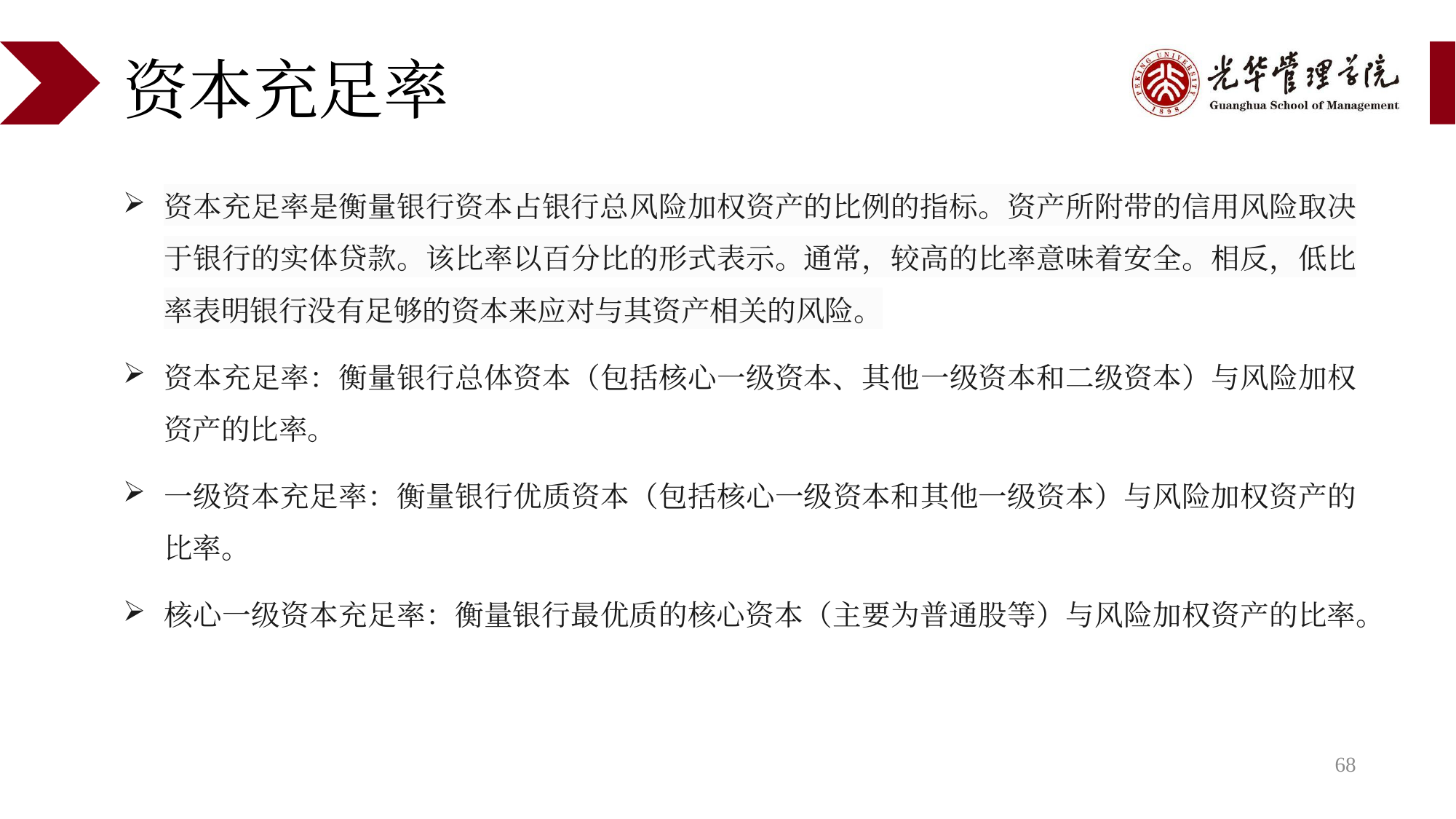

# 资本充足率
资本充足率是衡量银行资本占银行总风险加权资产的比例的指标。资产所附带的信用风险取决于银行的实体贷款。该比率以百分比的形式表示。通常，较高的比率意味着安全。相反，低比率表明银行没有足够的资本来应对与其资产相关的风险。
资本充足率：衡量银行总体资本（包括核心一级资本、其他一级资本和二级资本）与风险加权资产的比率。
一级资本充足率：衡量银行优质资本（包括核心一级资本和其他一级资本）与风险加权资产的比率。
核心一级资本充足率：衡量银行最优质的核心资本（主要为普通股等）与风险加权资产的比率。
68